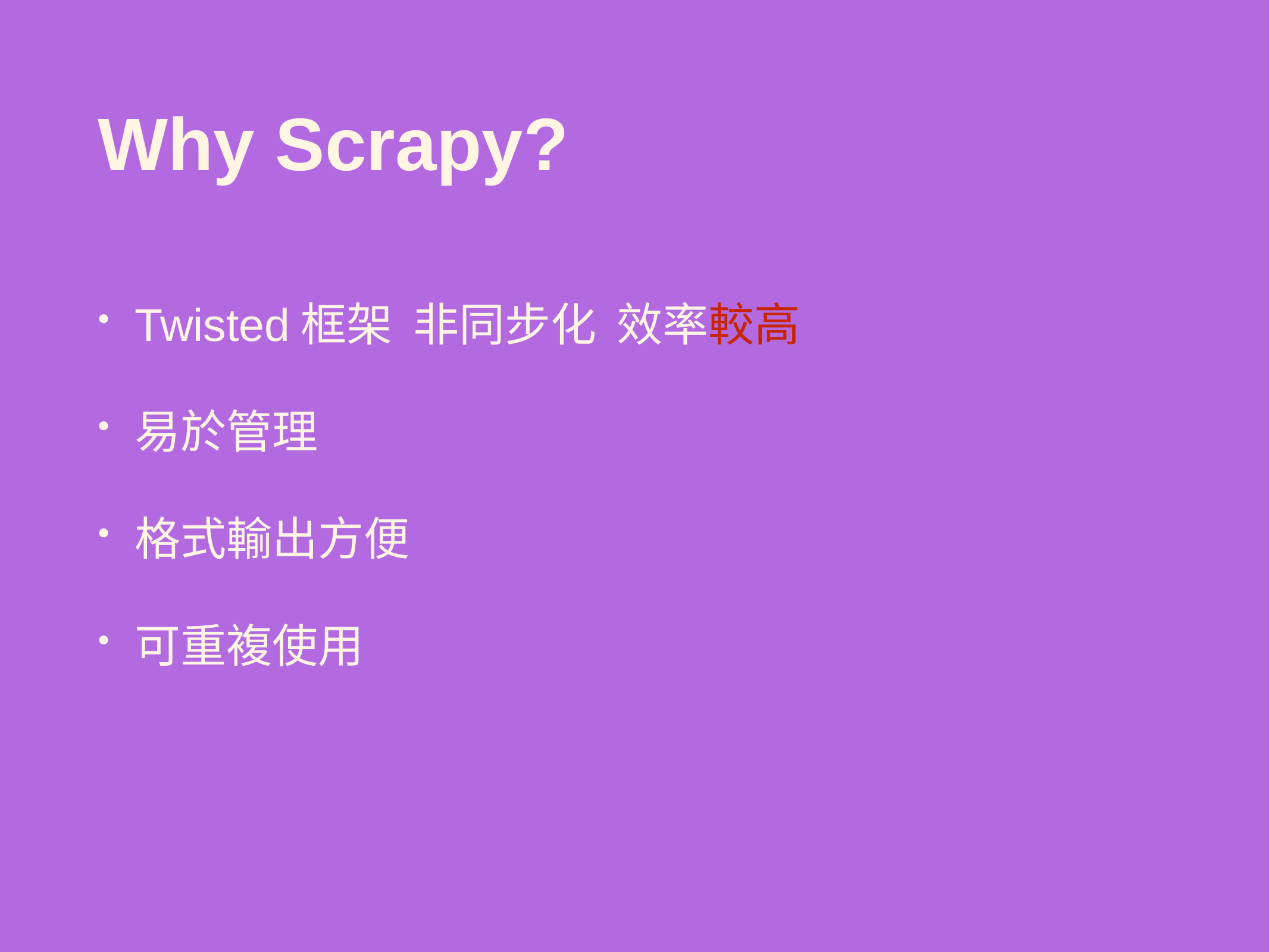

# Why Scrapy?
Twisted框架  非同步化  效率較高
易於管理
格式輸出方便
可重複使用